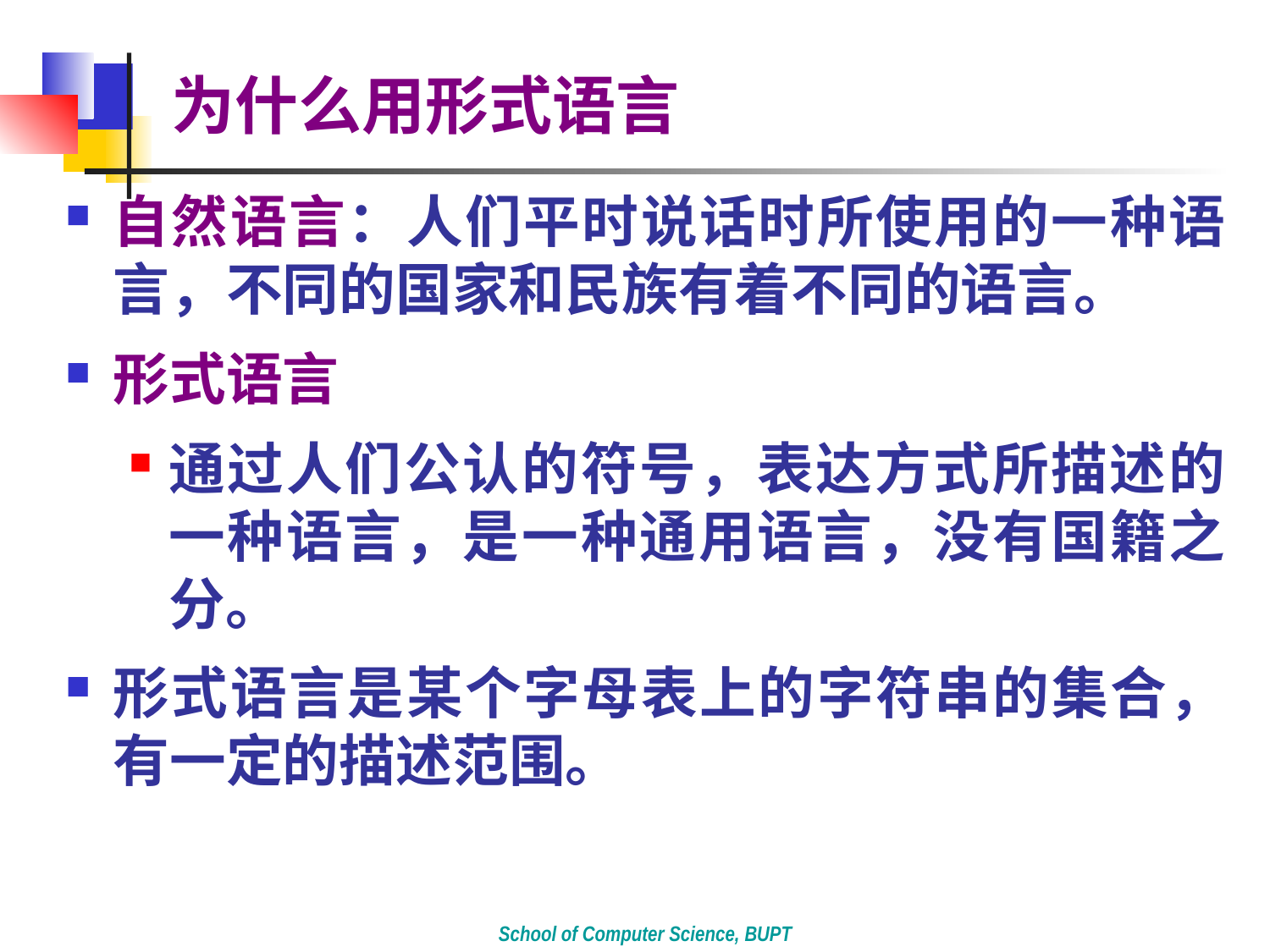

# 为什么用形式语言
自然语言：人们平时说话时所使用的一种语言，不同的国家和民族有着不同的语言。
形式语言
通过人们公认的符号，表达方式所描述的一种语言，是一种通用语言，没有国籍之分。
形式语言是某个字母表上的字符串的集合，有一定的描述范围。

School of Computer Science, BUPT
21